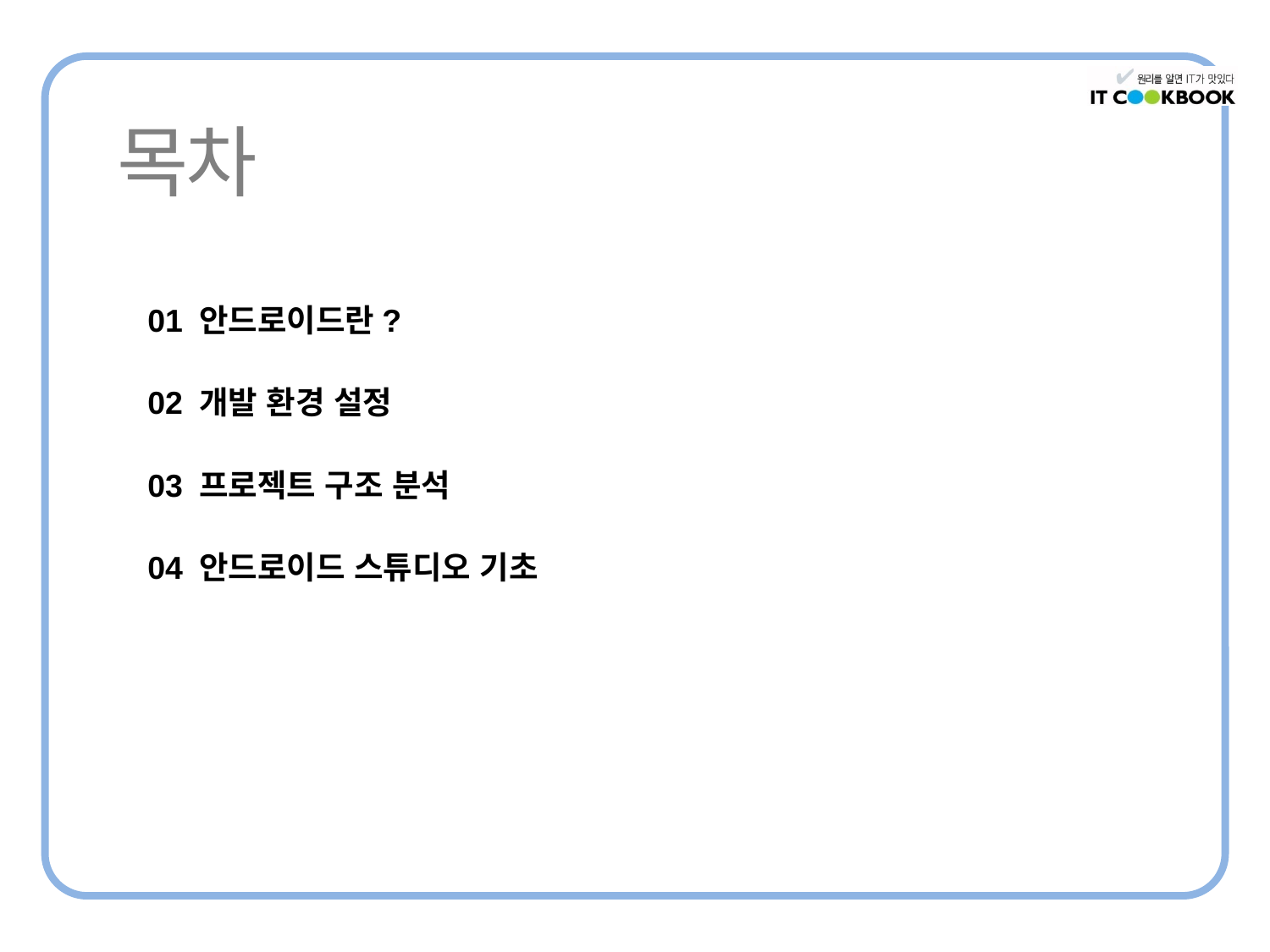

01 안드로이드란?
02 개발 환경 설정
03 프로젝트 구조 분석
04 안드로이드 스튜디오 기초